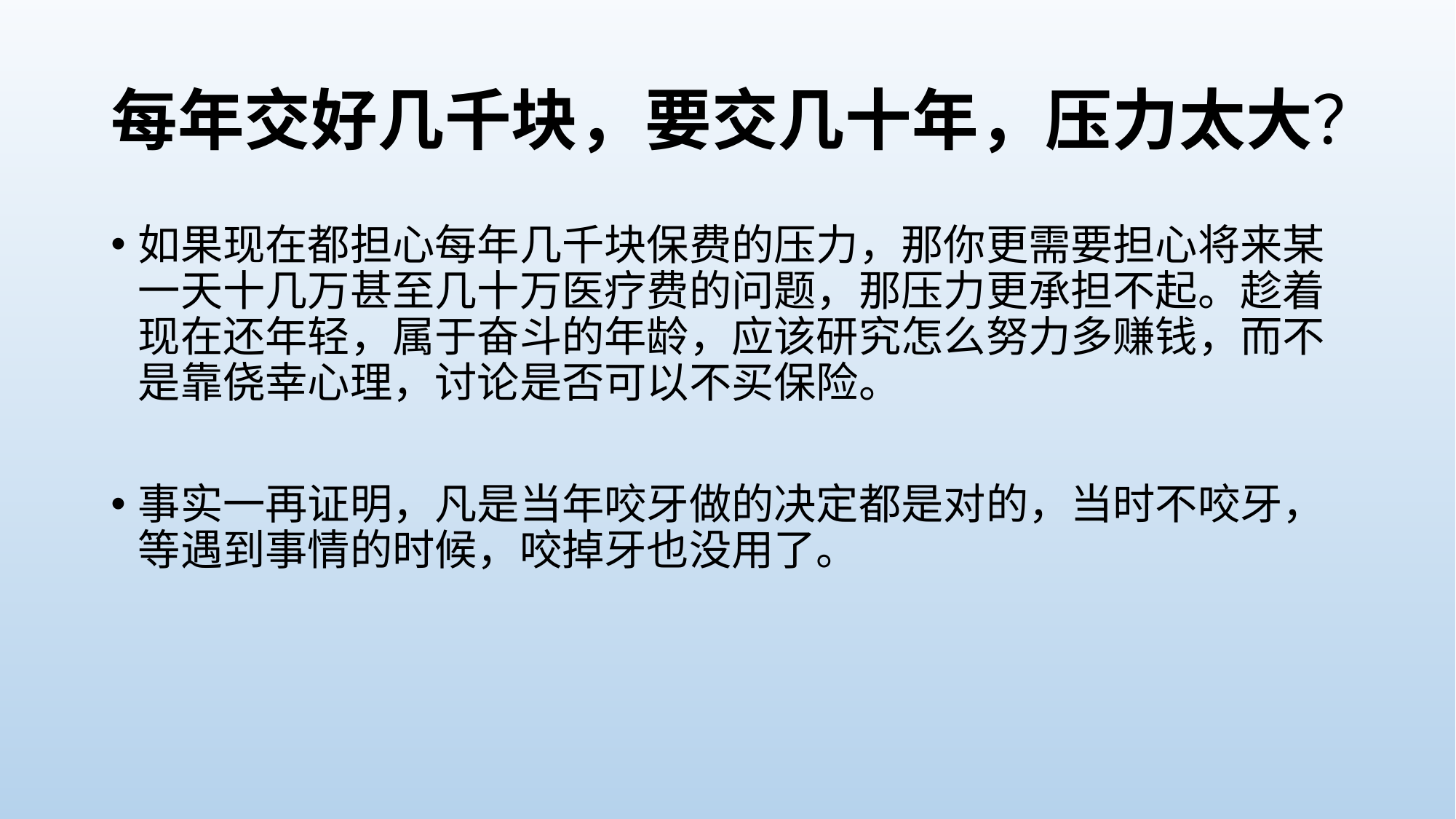

# 每年交好几千块，要交几十年，压力太大？
如果现在都担心每年几千块保费的压力，那你更需要担心将来某一天十几万甚至几十万医疗费的问题，那压力更承担不起。趁着现在还年轻，属于奋斗的年龄，应该研究怎么努力多赚钱，而不是靠侥幸心理，讨论是否可以不买保险。

事实一再证明，凡是当年咬牙做的决定都是对的，当时不咬牙，等遇到事情的时候，咬掉牙也没用了。